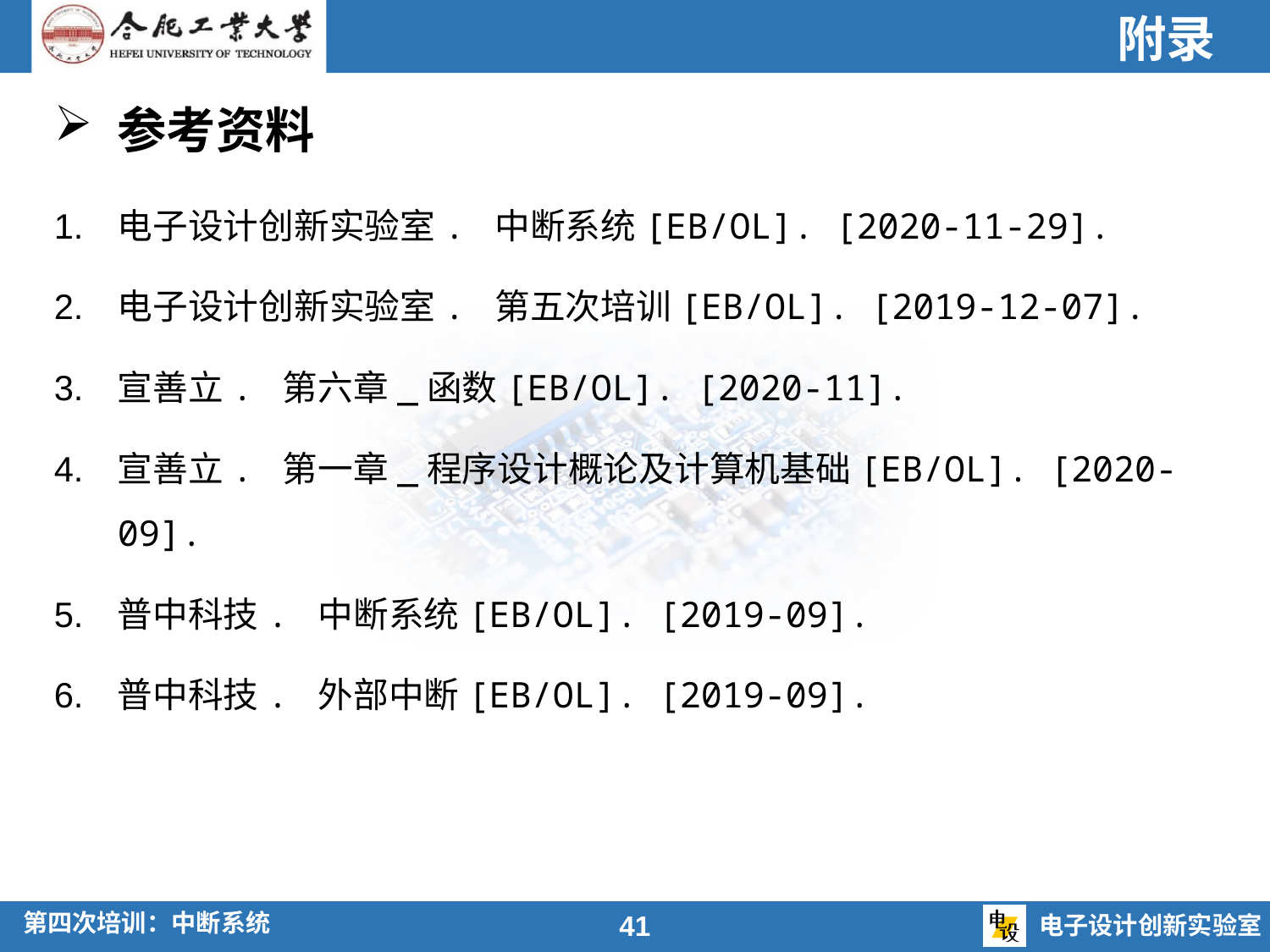

附录
参考资料
电子设计创新实验室. 中断系统[EB/OL]. [2020-11-29].
电子设计创新实验室. 第五次培训[EB/OL]. [2019-12-07].
宣善立. 第六章_函数[EB/OL]. [2020-11].
宣善立. 第一章_程序设计概论及计算机基础[EB/OL]. [2020-09].
普中科技. 中断系统[EB/OL]. [2019-09].
普中科技. 外部中断[EB/OL]. [2019-09].

41